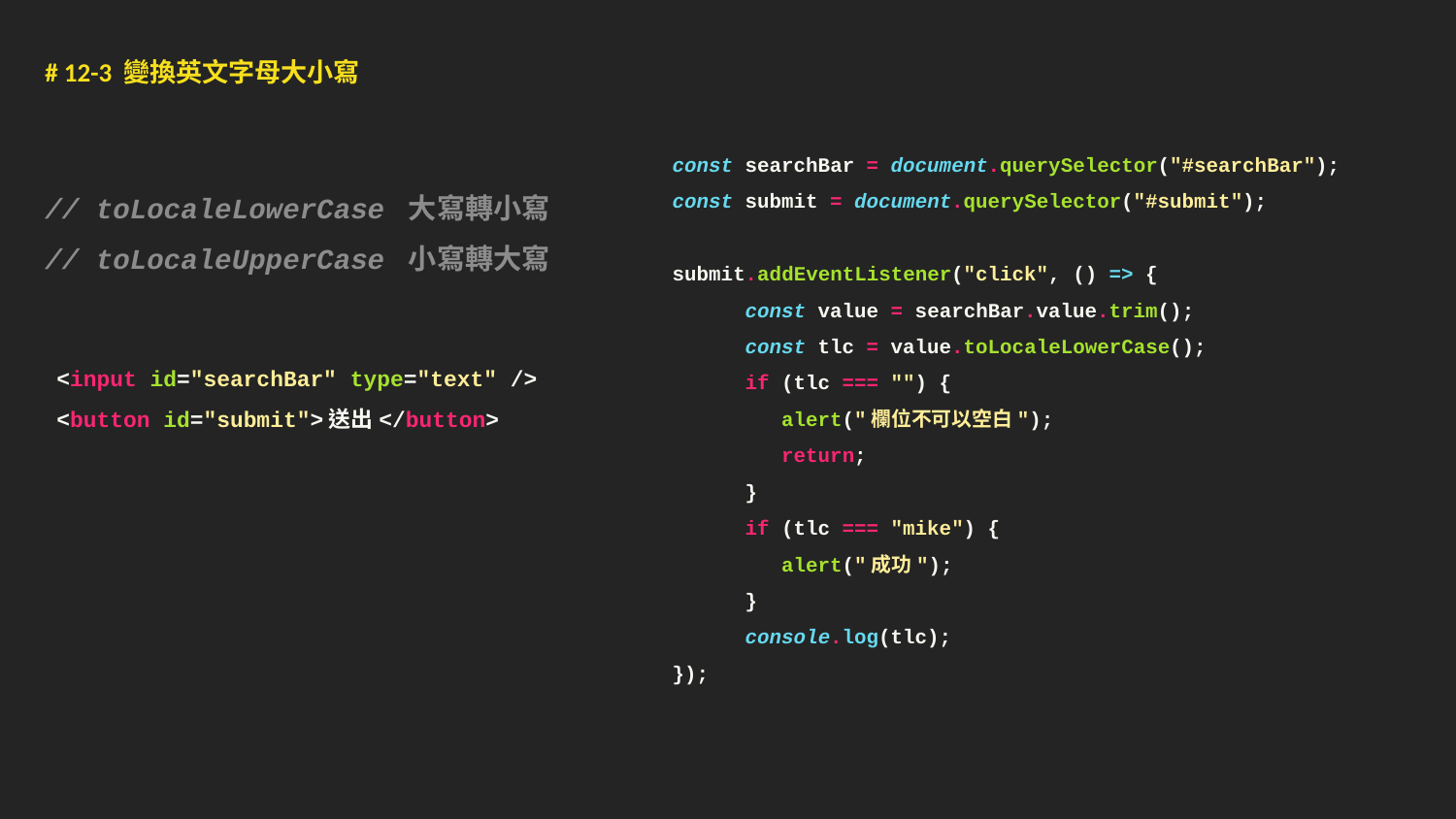

# 12-3 變換英文字母大小寫
const searchBar = document.querySelector("#searchBar");
const submit = document.querySelector("#submit");

submit.addEventListener("click", () => {
const value = searchBar.value.trim();
      const tlc = value.toLocaleLowerCase();
      if (tlc === "") {
         alert("欄位不可以空白");
         return;
      }
      if (tlc === "mike") {
         alert("成功");
      }
      console.log(tlc);
});
// toLocaleLowerCase 大寫轉小寫
// toLocaleUpperCase 小寫轉大寫
<input id="searchBar" type="text" />
<button id="submit">送出</button>